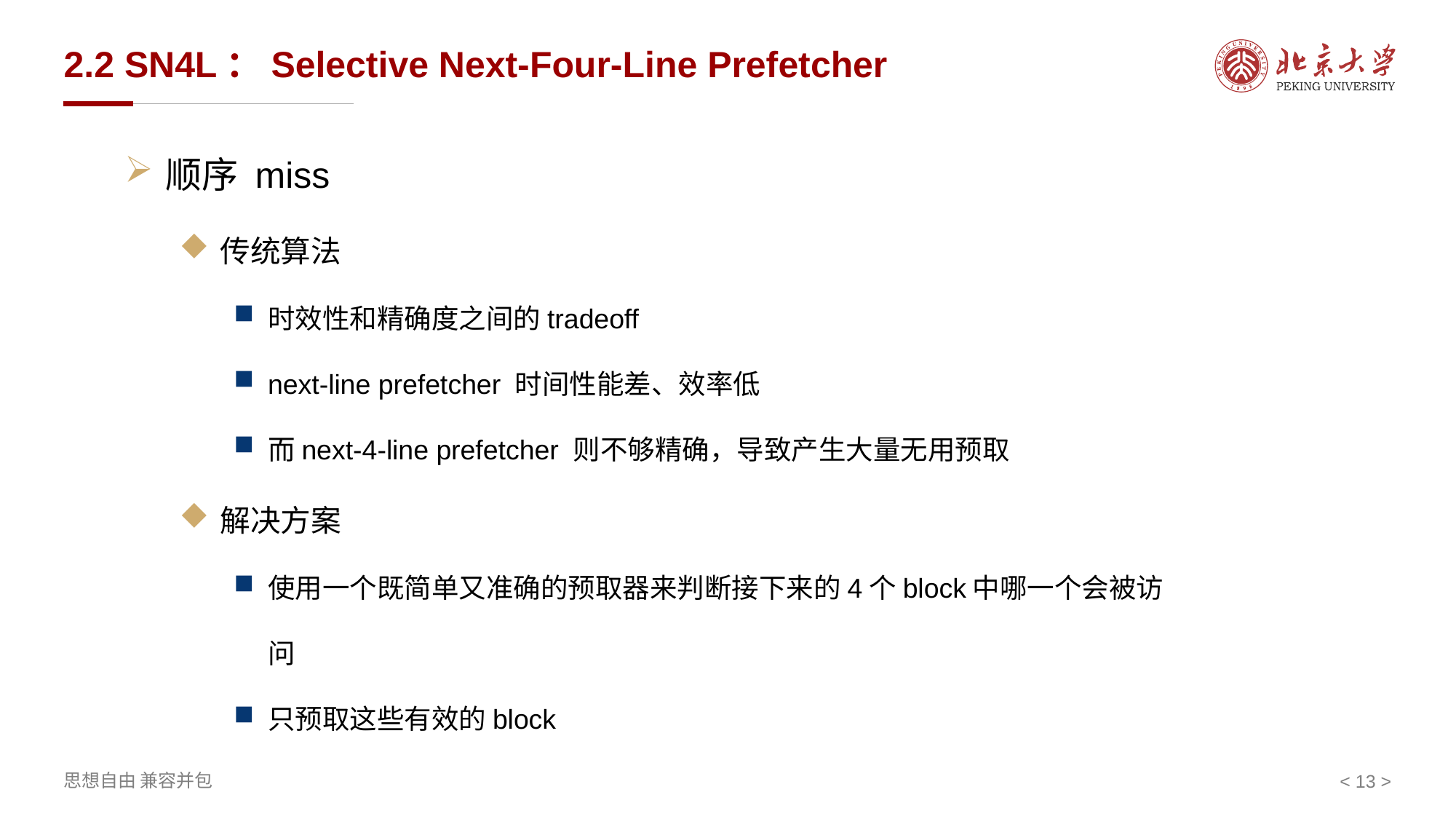

# 2.2 SN4L：Selective Next-Four-Line Prefetcher
顺序 miss
传统算法
时效性和精确度之间的tradeoff
next-line prefetcher 时间性能差、效率低
而next-4-line prefetcher 则不够精确，导致产生大量无用预取
解决方案
使用一个既简单又准确的预取器来判断接下来的4个block中哪一个会被访问
只预取这些有效的block
< 13 >